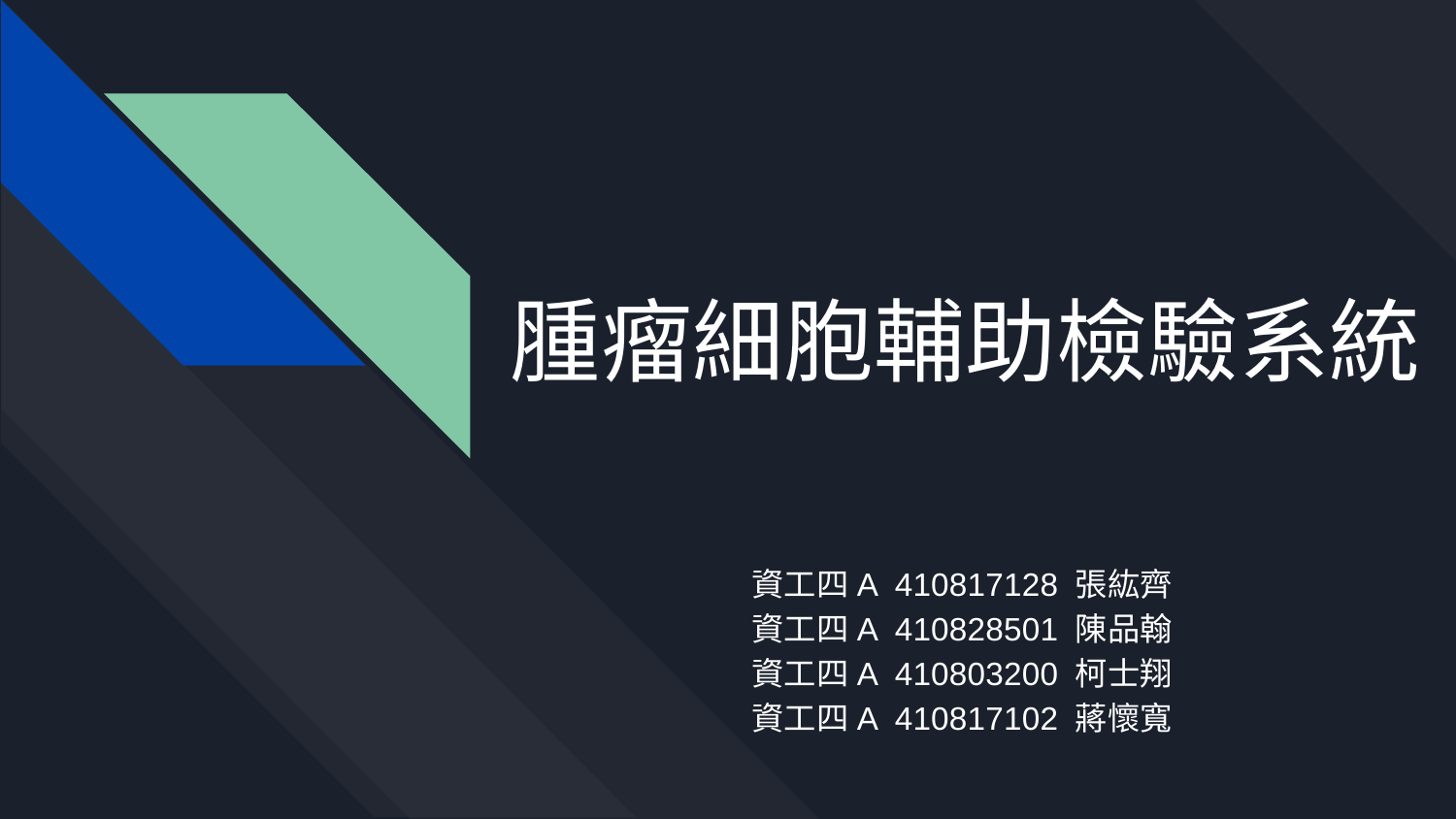

# 腫瘤細胞輔助檢驗系統
資工四A  410817128 張紘齊
資工四A  410828501 陳品翰
資工四A  410803200 柯士翔
資工四A  410817102 蔣懷寬